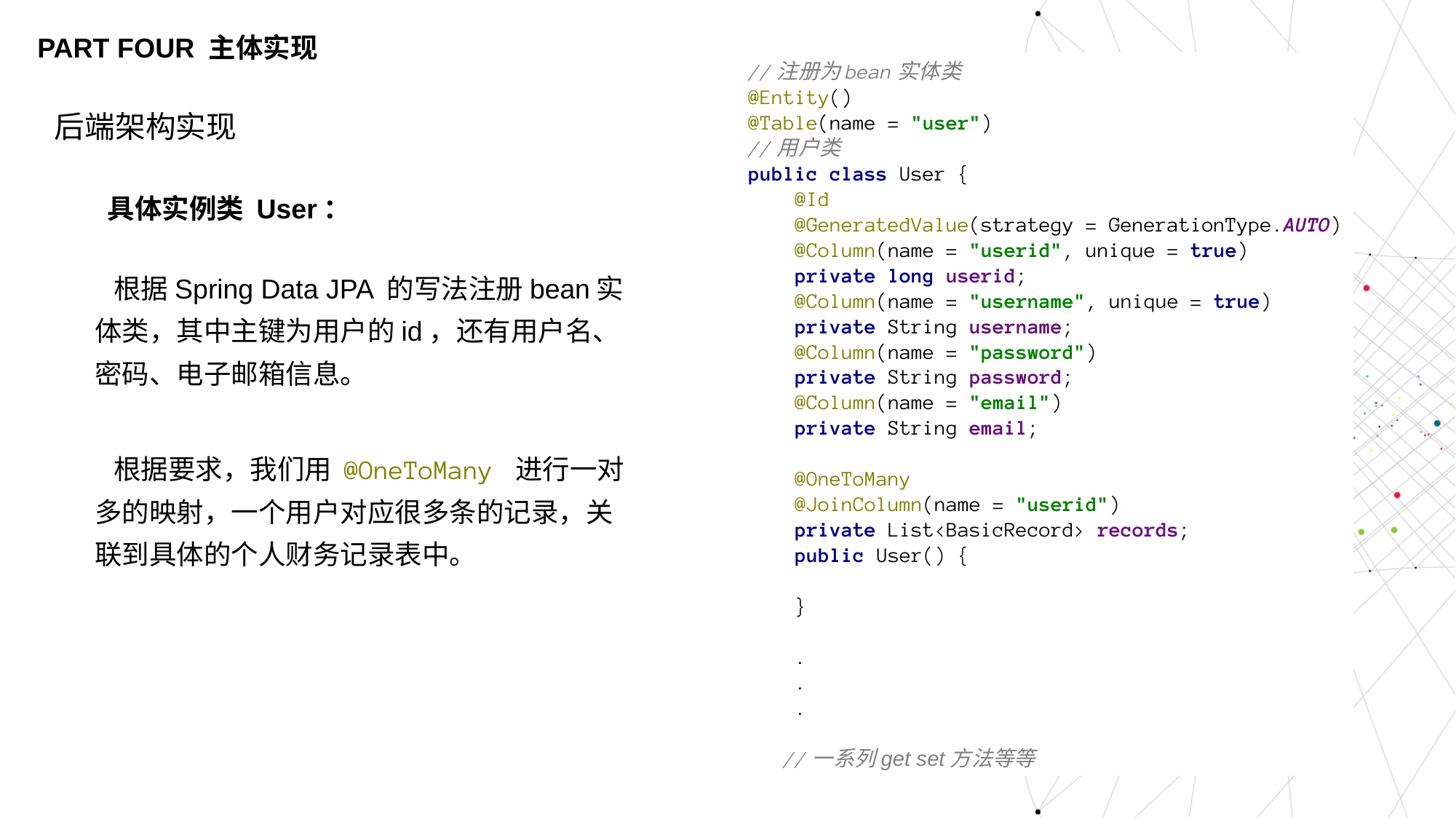

PART FOUR 主体实现
//注册为bean实体类
@Entity()
@Table(name = "user")
//用户类
public class User {
    @Id
    @GeneratedValue(strategy = GenerationType.AUTO)
    @Column(name = "userid", unique = true)
    private long userid;
    @Column(name = "username", unique = true)
    private String username;
    @Column(name = "password")
    private String password;
    @Column(name = "email")
    private String email;
    @OneToMany
    @JoinColumn(name = "userid")
    private List<BasicRecord> records;
    public User() {
    }

    .
    .
    .

   //一系列get set方法等等
后端架构实现
 具体实例类 User：
  根据Spring Data JPA 的写法注册bean实体类，其中主键为用户的id，还有用户名、密码、电子邮箱信息。
  根据要求，我们用 @OneToMany 进行一对多的映射，一个用户对应很多条的记录，关联到具体的个人财务记录表中。